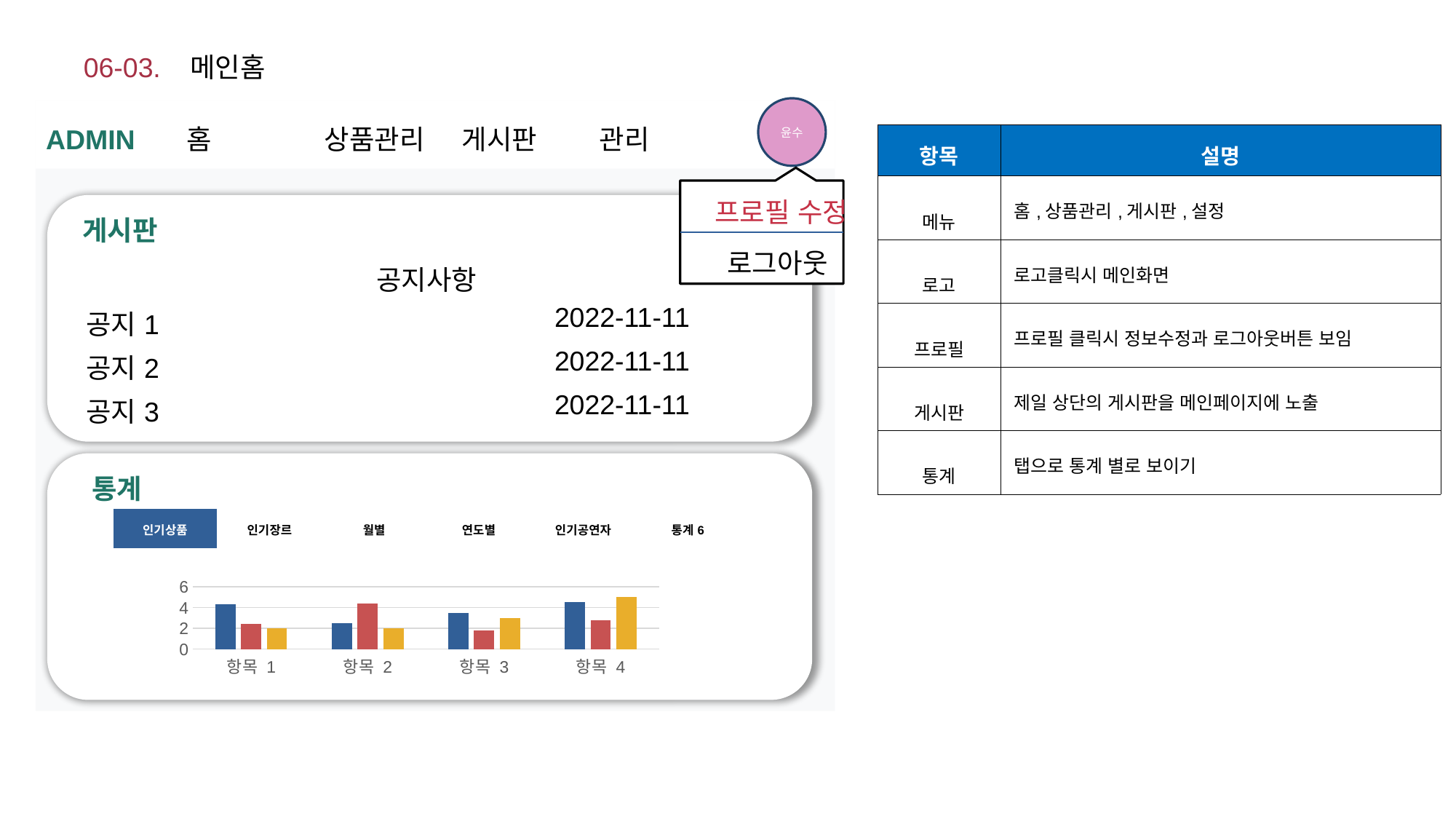

06-03.   메인홈
윤수

ADMIN
홈
상품관리
게시판
관리
| 항목 | 설명 |
| --- | --- |
| 메뉴 | 홈,상품관리,게시판,설정 |
| 로고 | 로고클릭시 메인화면 |
| 프로필 | 프로필 클릭시 정보수정과 로그아웃버튼 보임 |
| 게시판 | 제일 상단의 게시판을 메인페이지에 노출 |
| 통계 | 탭으로 통계 별로 보이기 |

프로필 수정

게시판
로그아웃
| 공지사항 |  |
| --- | --- |
| 공지1 | 2022-11-11 |
| 공지2 | 2022-11-11 |
| 공지3 | 2022-11-11 |

통계

### Chart

| Category | 계열 1 | 계열 2 | 계열 3 |
|---|---|---|---|
| 항목 1 | 4.3 | 2.4 | 2.0 |
| 항목 2 | 2.5 | 4.4 | 2.0 |
| 항목 3 | 3.5 | 1.8 | 3.0 |
| 항목 4 | 4.5 | 2.8 | 5.0 |
| 인기상품 | 인기장르 | 월별 | 연도별 | 인기공연자 | 통계6 |
| --- | --- | --- | --- | --- | --- |